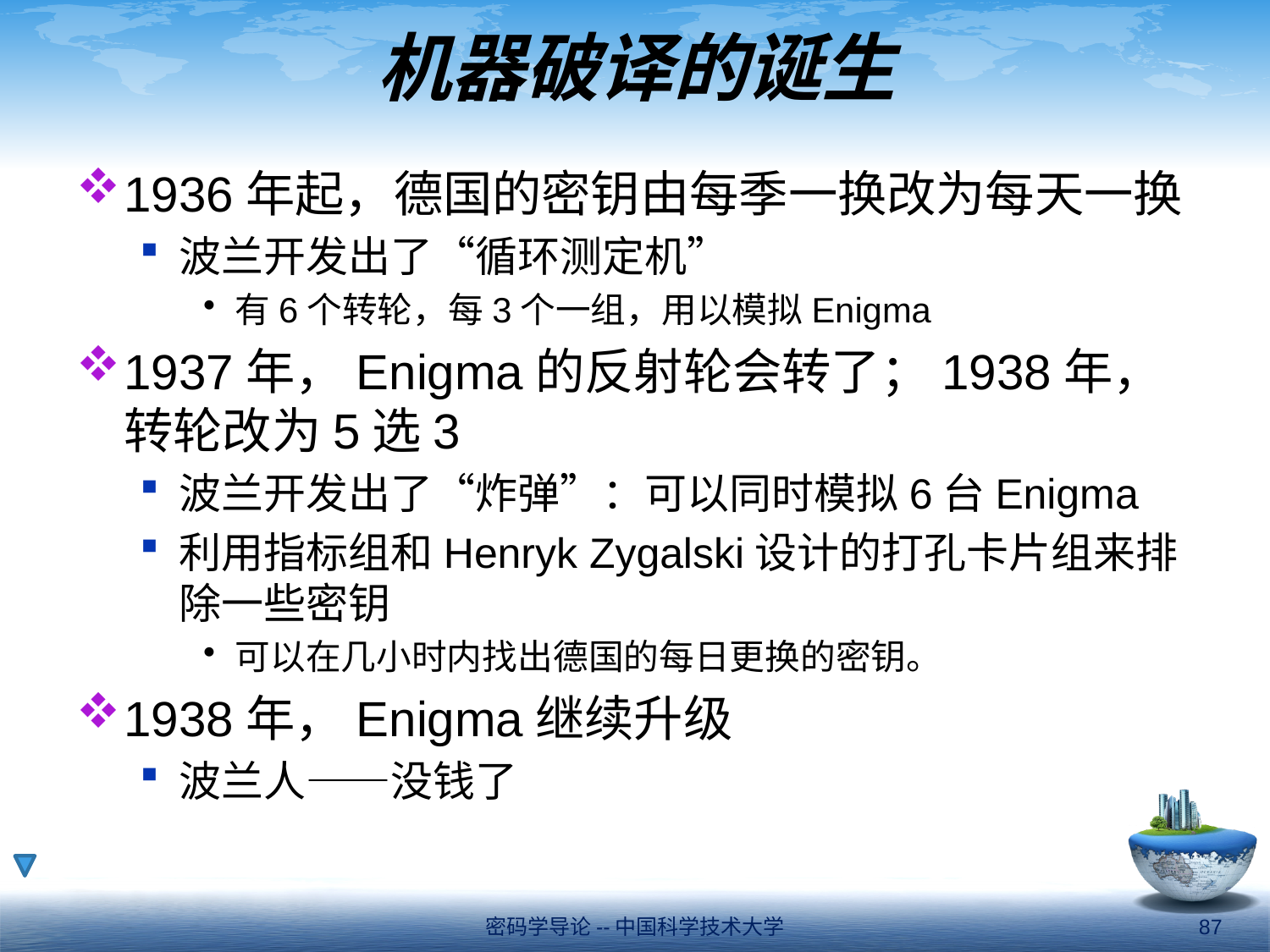

# 机器破译的诞生
1936年起，德国的密钥由每季一换改为每天一换
波兰开发出了“循环测定机”
有6个转轮，每3个一组，用以模拟Enigma
1937年，Enigma的反射轮会转了；1938年，转轮改为5选3
波兰开发出了“炸弹”：可以同时模拟6台Enigma
利用指标组和Henryk Zygalski设计的打孔卡片组来排除一些密钥
可以在几小时内找出德国的每日更换的密钥。
1938年，Enigma继续升级
波兰人——没钱了

密码学导论--中国科学技术大学
87